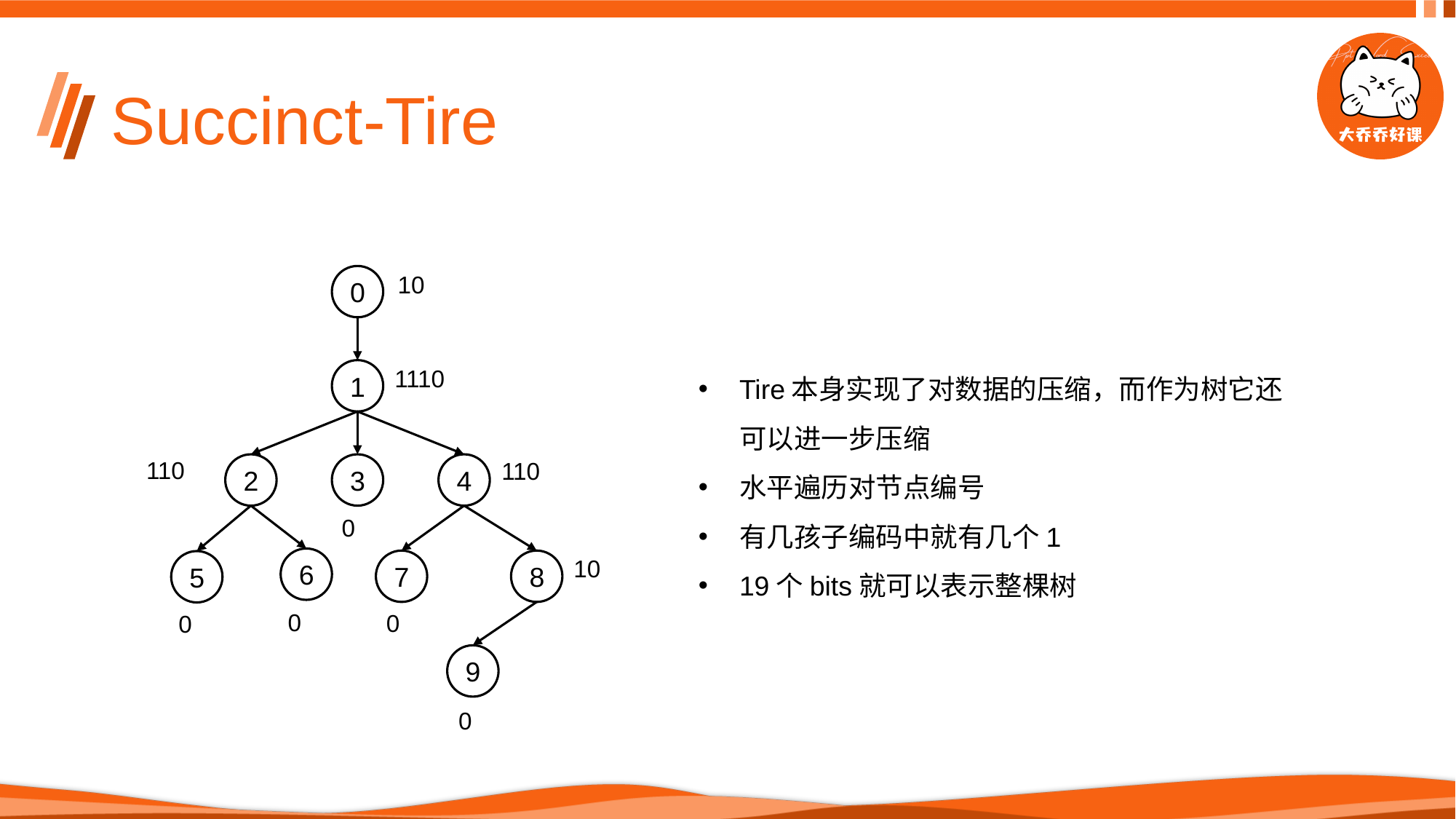

# Succinct-Tire
10
0
Tire本身实现了对数据的压缩，而作为树它还可以进一步压缩
水平遍历对节点编号
有几孩子编码中就有几个1
19个bits就可以表示整棵树
1110
1
110
110
2
3
4
0
6
10
7
8
5
0
0
0
9
0